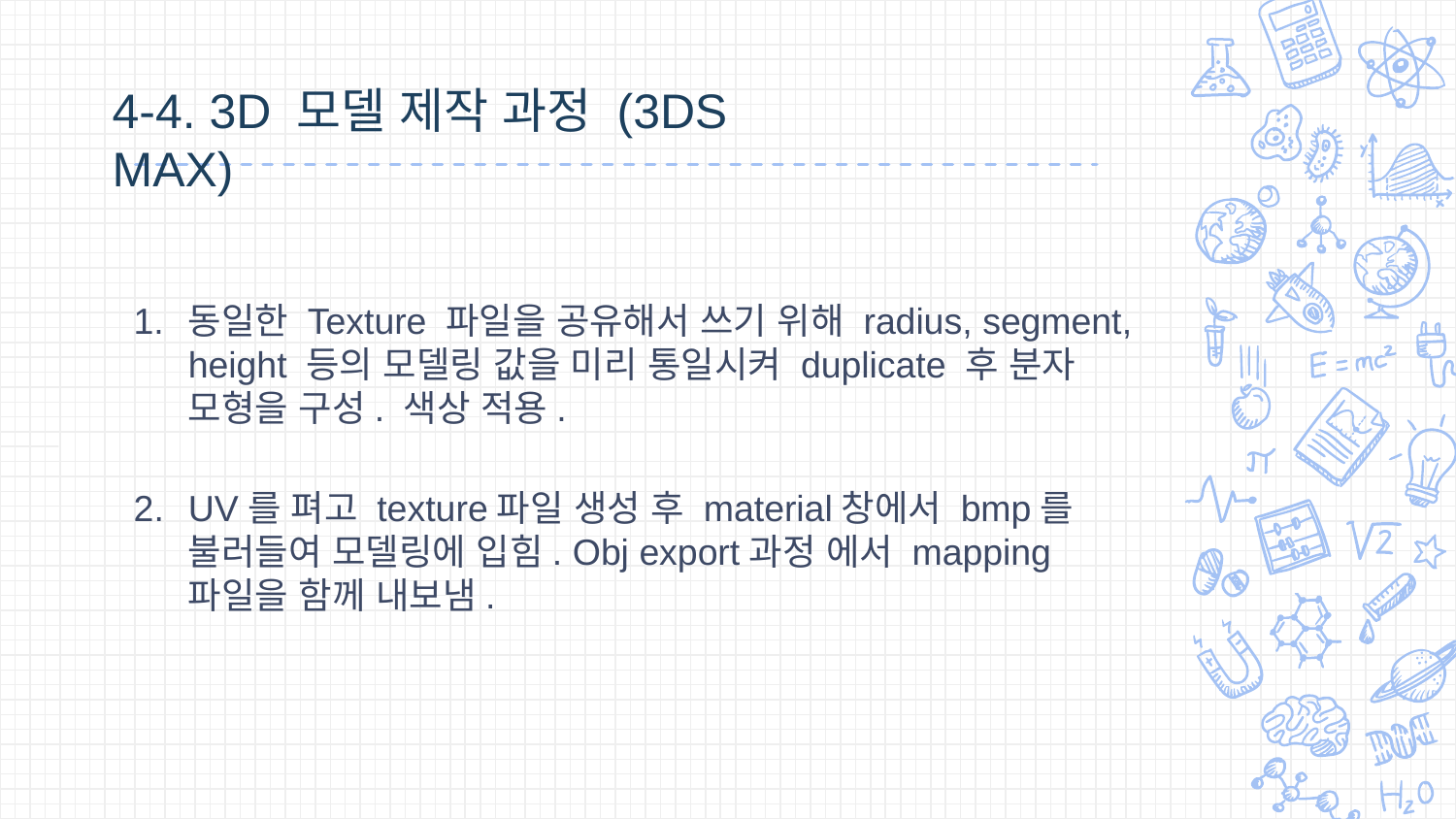

4-4. 3D 모델 제작 과정 (3DS MAX)
동일한 Texture 파일을 공유해서 쓰기 위해 radius, segment, height 등의 모델링 값을 미리 통일시켜 duplicate 후 분자 모형을 구성. 색상 적용.
UV를 펴고 texture파일 생성 후 material창에서 bmp를 불러들여 모델링에 입힘. Obj export과정 에서 mapping 파일을 함께 내보냄.